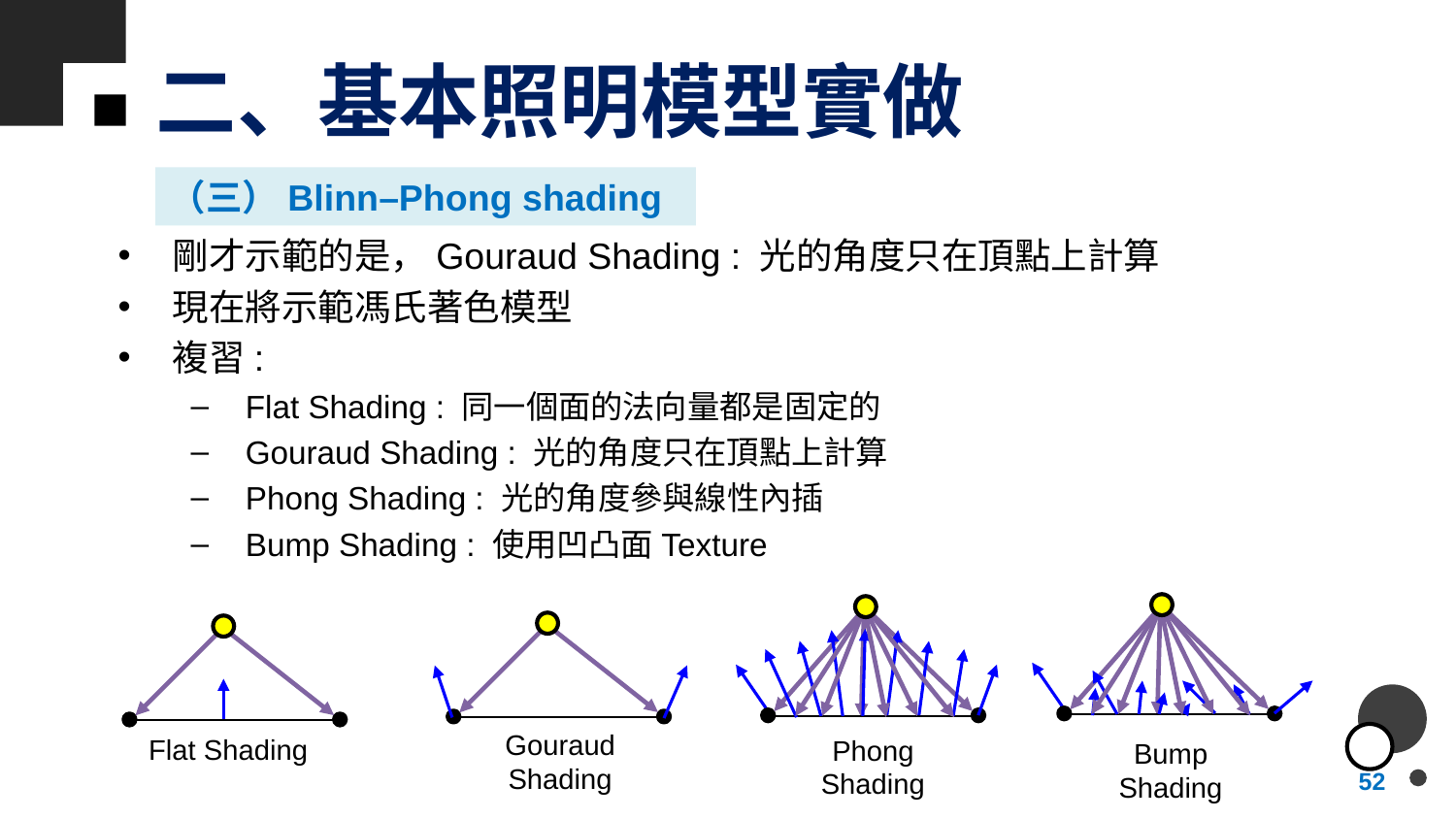

# 二、基本照明模型實做
（三）Blinn–Phong shading
剛才示範的是，Gouraud Shading : 光的角度只在頂點上計算
現在將示範馮氏著色模型
複習:
Flat Shading : 同一個面的法向量都是固定的
Gouraud Shading : 光的角度只在頂點上計算
Phong Shading : 光的角度參與線性內插
Bump Shading : 使用凹凸面Texture

Bump Shading

Phong Shading

Gouraud Shading

Flat Shading

52